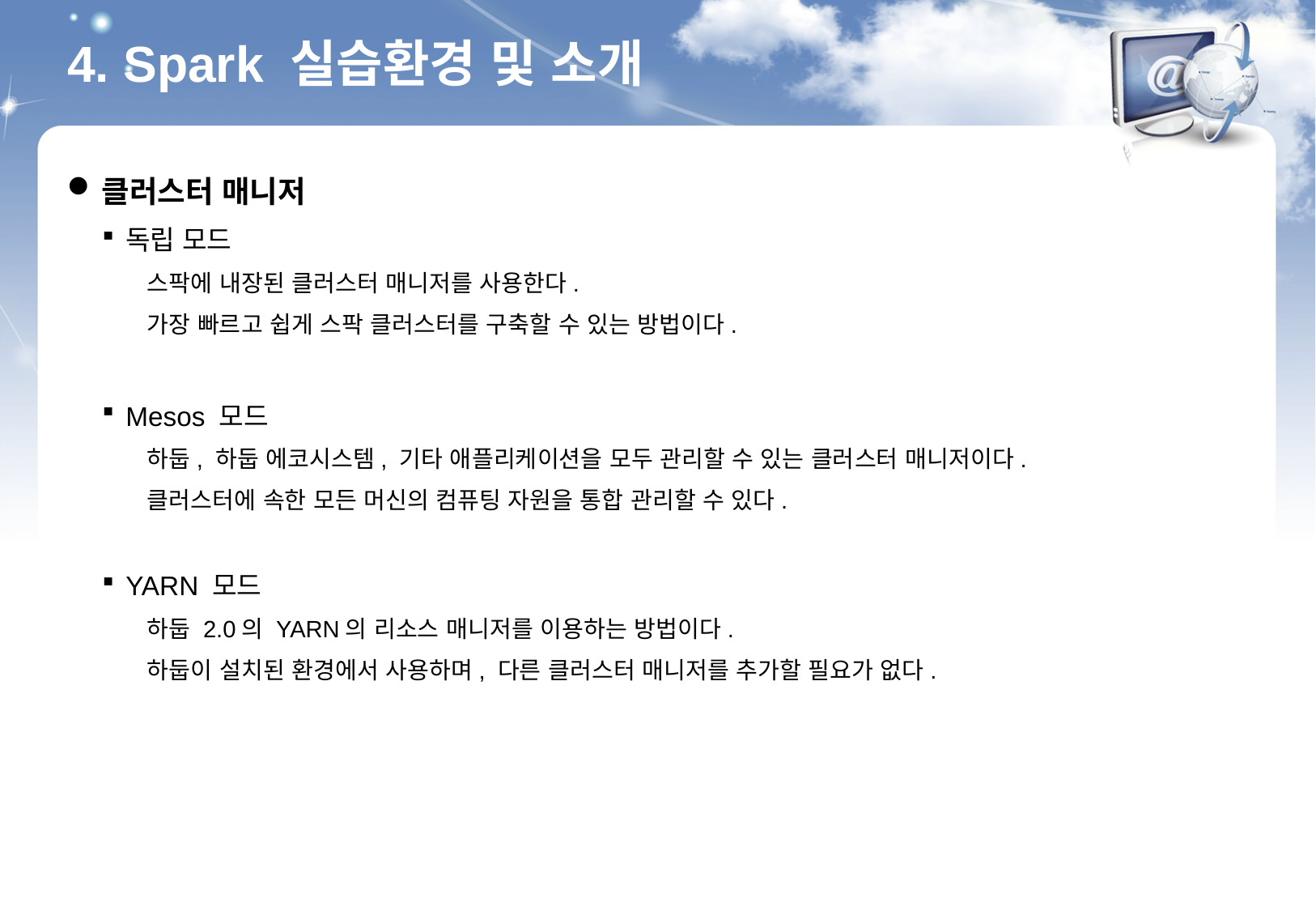

4. Spark 실습환경 및 소개
클러스터 매니저
독립 모드
스팍에 내장된 클러스터 매니저를 사용한다.
가장 빠르고 쉽게 스팍 클러스터를 구축할 수 있는 방법이다.

Mesos 모드
하둡, 하둡 에코시스템, 기타 애플리케이션을 모두 관리할 수 있는 클러스터 매니저이다.
클러스터에 속한 모든 머신의 컴퓨팅 자원을 통합 관리할 수 있다.

YARN 모드
하둡 2.0의 YARN의 리소스 매니저를 이용하는 방법이다.
하둡이 설치된 환경에서 사용하며, 다른 클러스터 매니저를 추가할 필요가 없다.